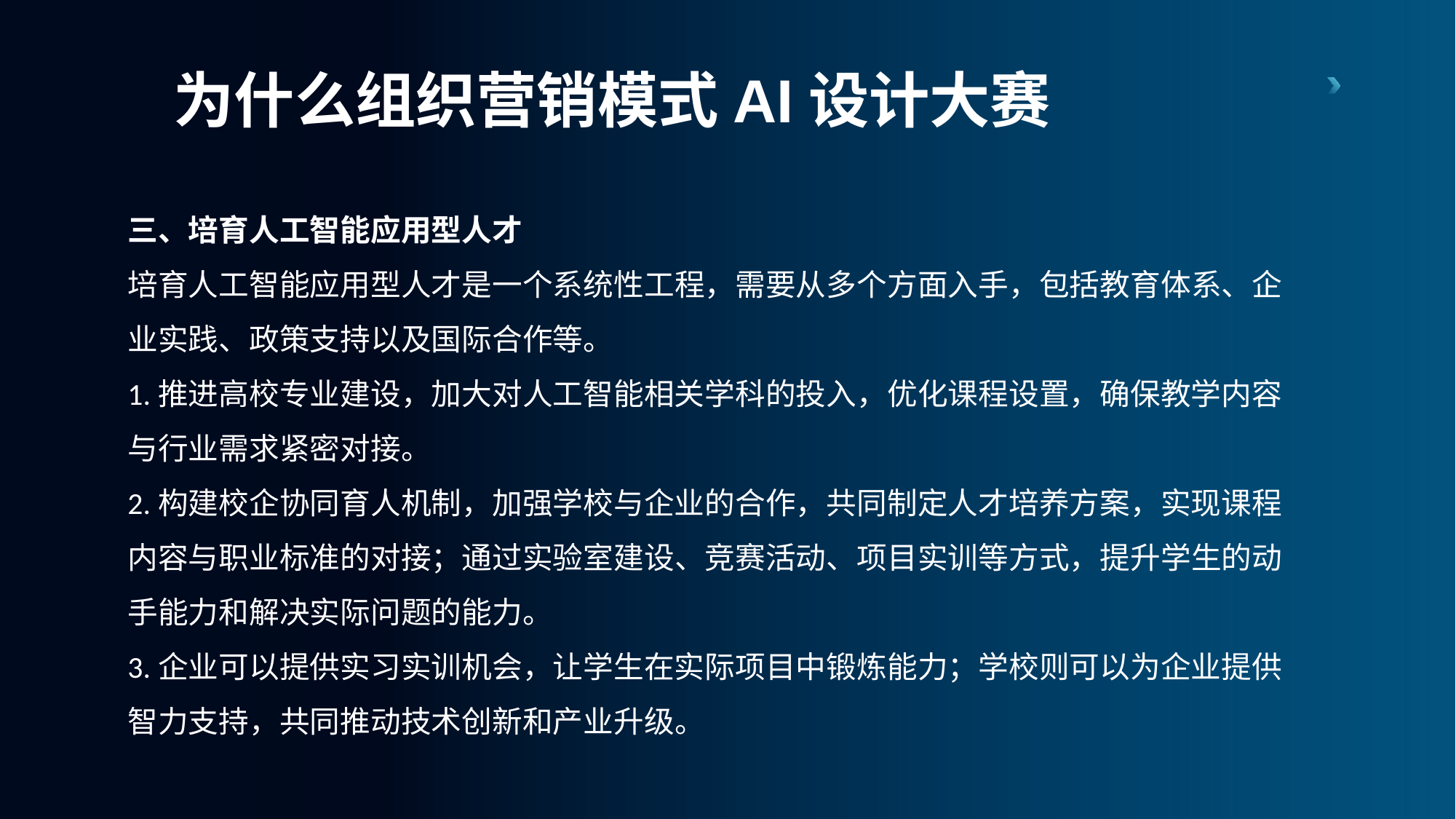

为什么组织营销模式AI设计大赛
三、培育人工智能应用型人才
培育人工智能应用型人才是一个系统性工程，需要从多个方面入手，包括教育体系、企业实践、政策支持以及国际合作等。
1.推进高校专业建设，加大对人工智能相关学科的投入，优化课程设置，确保教学内容与行业需求紧密对接。
2.构建校企协同育人机制，加强学校与企业的合作，共同制定人才培养方案，实现课程内容与职业标准的对接；通过实验室建设、竞赛活动、项目实训等方式，提升学生的动手能力和解决实际问题的能力。
3.企业可以提供实习实训机会，让学生在实际项目中锻炼能力；学校则可以为企业提供智力支持，共同推动技术创新和产业升级。